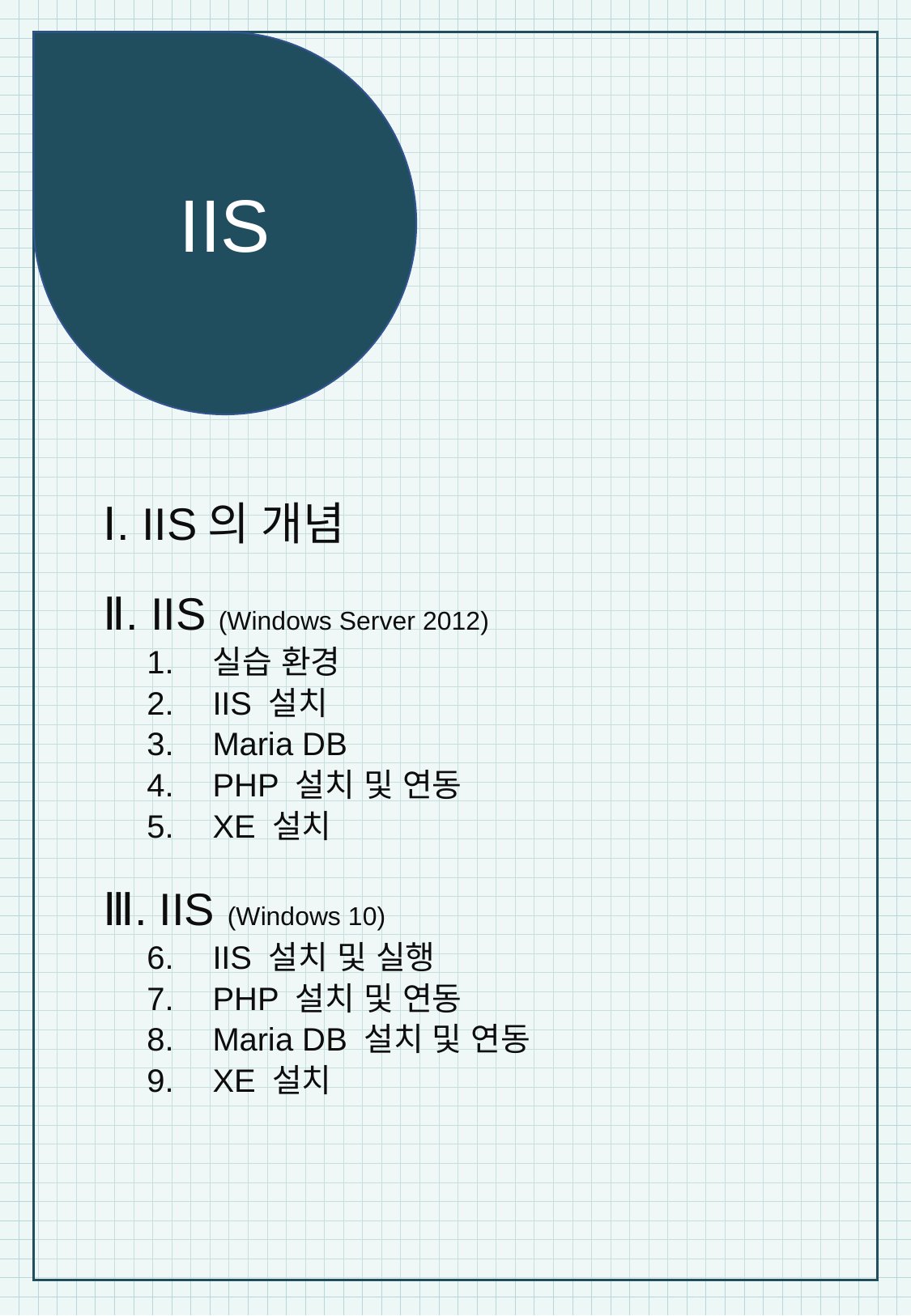

IIS

Ⅰ. IIS의 개념

Ⅱ. IIS (Windows Server 2012)
실습 환경
IIS 설치
Maria DB
PHP 설치 및 연동
XE 설치

Ⅲ. IIS (Windows 10)
IIS 설치 및 실행
PHP 설치 및 연동
Maria DB 설치 및 연동
XE 설치